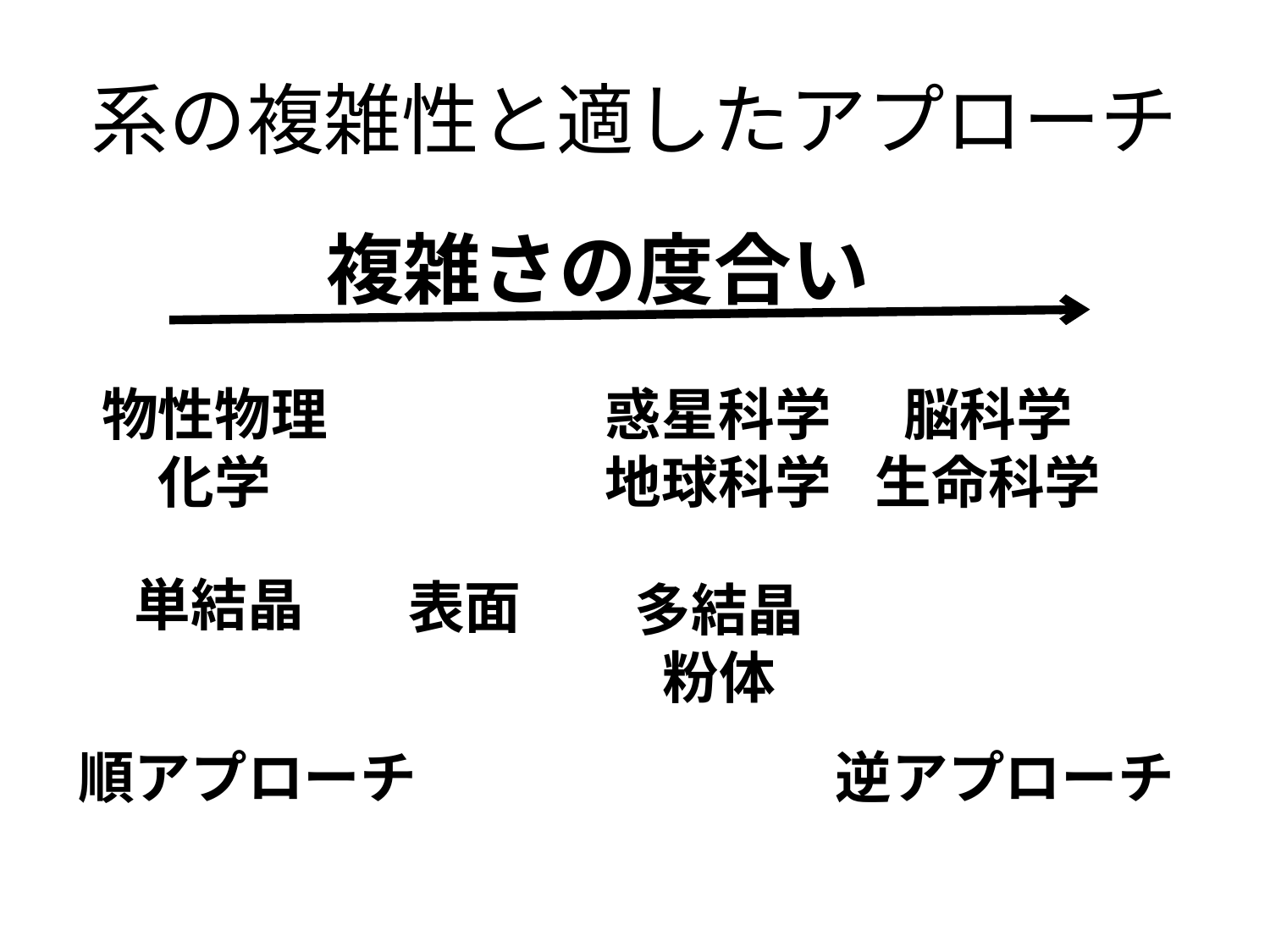

# 系の複雑性と適したアプローチ
複雑さの度合い
物性物理
化学
惑星科学
地球科学
脳科学
生命科学
単結晶
表面
多結晶
粉体
順アプローチ
逆アプローチ